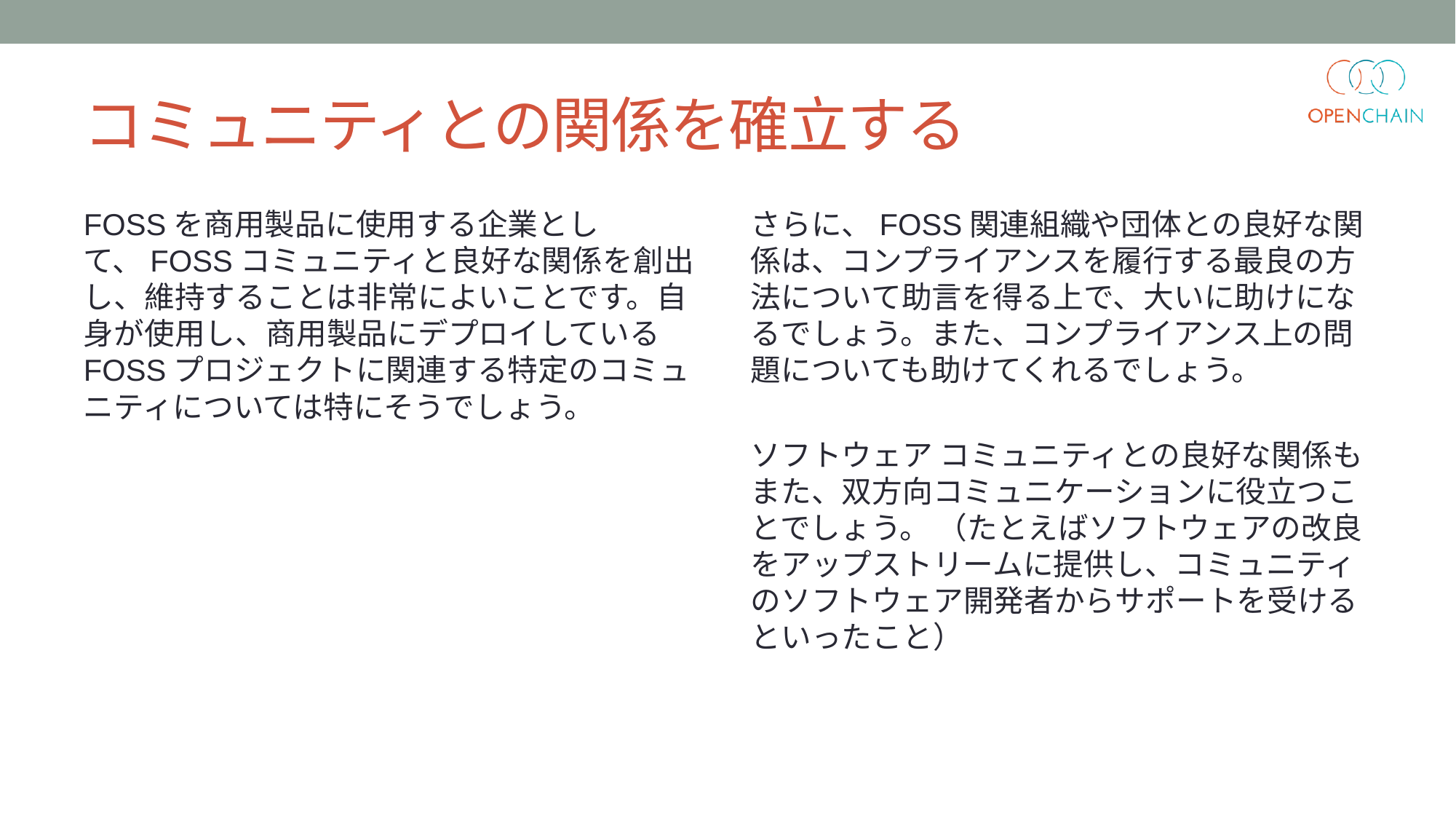

# コミュニティとの関係を確立する
FOSSを商用製品に使用する企業として、FOSSコミュニティと良好な関係を創出し、維持することは非常によいことです。自身が使用し、商用製品にデプロイしているFOSSプロジェクトに関連する特定のコミュニティについては特にそうでしょう。

さらに、FOSS関連組織や団体との良好な関係は、コンプライアンスを履行する最良の方法について助言を得る上で、大いに助けになるでしょう。また、コンプライアンス上の問題についても助けてくれるでしょう。

ソフトウェア コミュニティとの良好な関係もまた、双方向コミュニケーションに役立つことでしょう。 （たとえばソフトウェアの改良をアップストリームに提供し、コミュニティのソフトウェア開発者からサポートを受けるといったこと）